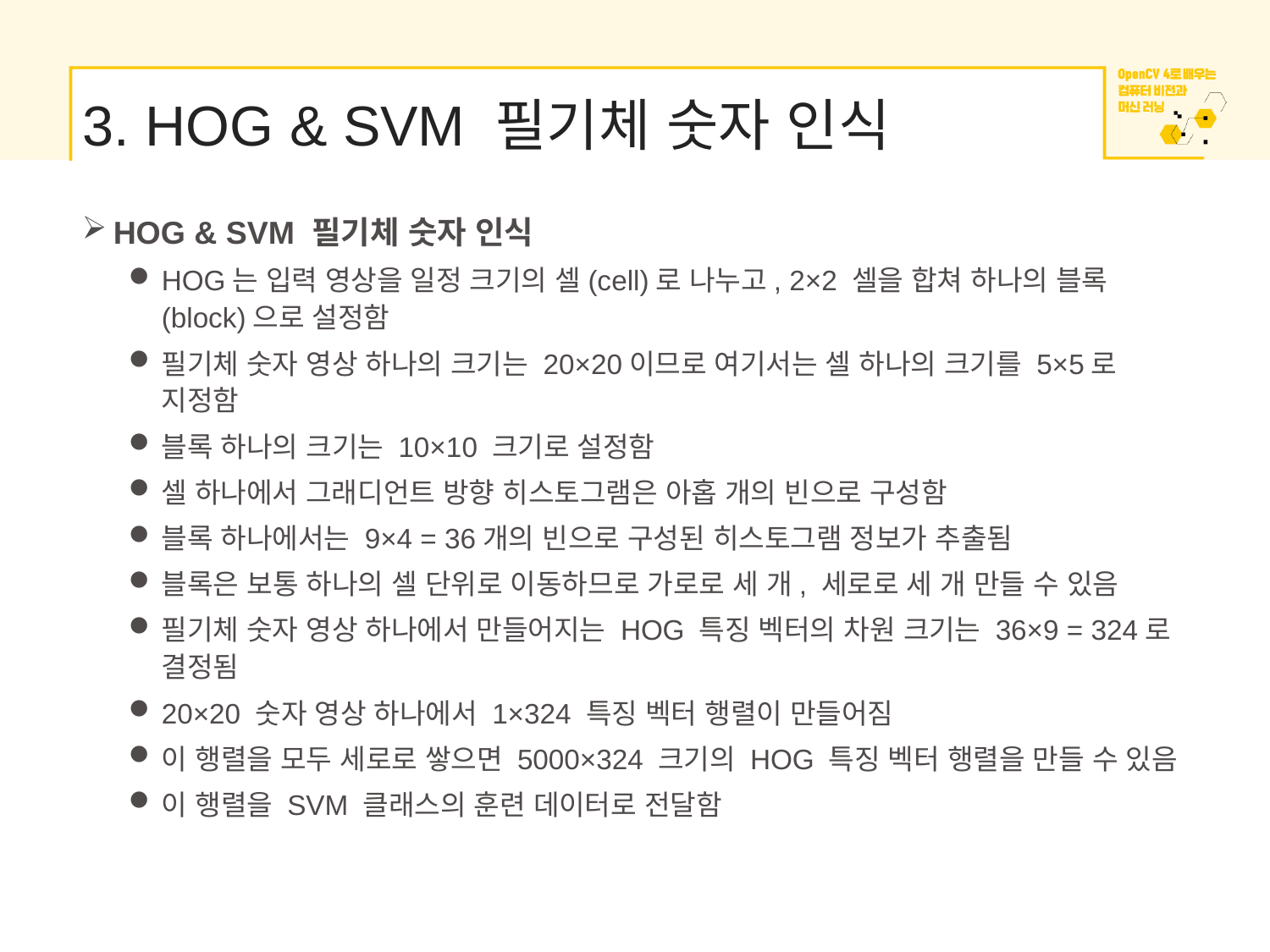

# 3. HOG & SVM 필기체 숫자 인식
HOG & SVM 필기체 숫자 인식
HOG는 입력 영상을 일정 크기의 셀(cell)로 나누고, 2×2 셀을 합쳐 하나의 블록(block)으로 설정함
필기체 숫자 영상 하나의 크기는 20×20이므로 여기서는 셀 하나의 크기를 5×5로 지정함
블록 하나의 크기는 10×10 크기로 설정함
셀 하나에서 그래디언트 방향 히스토그램은 아홉 개의 빈으로 구성함
블록 하나에서는 9×4 = 36개의 빈으로 구성된 히스토그램 정보가 추출됨
블록은 보통 하나의 셀 단위로 이동하므로 가로로 세 개, 세로로 세 개 만들 수 있음
필기체 숫자 영상 하나에서 만들어지는 HOG 특징 벡터의 차원 크기는 36×9 = 324로 결정됨
20×20 숫자 영상 하나에서 1×324 특징 벡터 행렬이 만들어짐
이 행렬을 모두 세로로 쌓으면 5000×324 크기의 HOG 특징 벡터 행렬을 만들 수 있음
이 행렬을 SVM 클래스의 훈련 데이터로 전달함